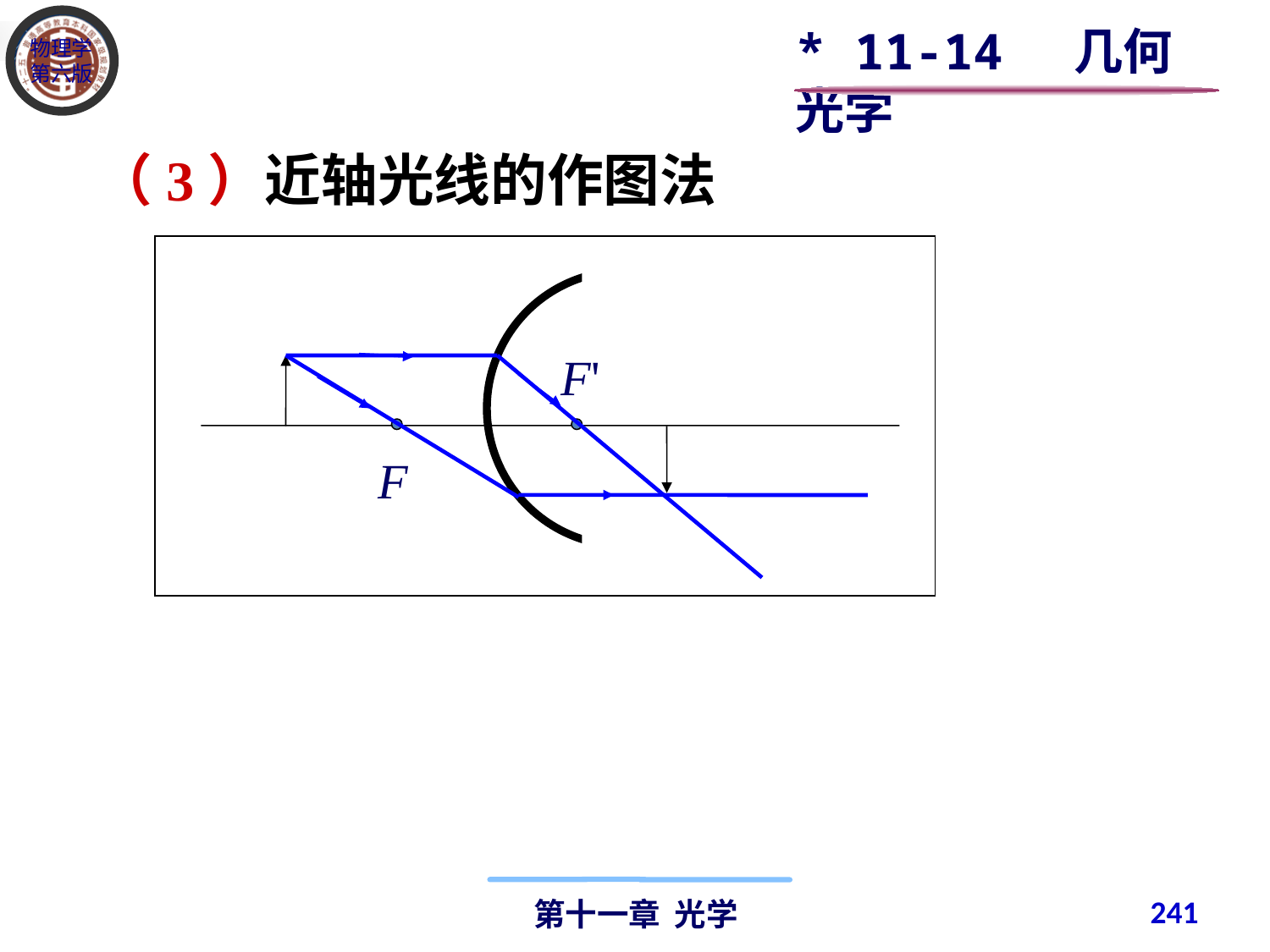

* 11-14  几何光学

（3）近轴光线的作图法

F'

F

241